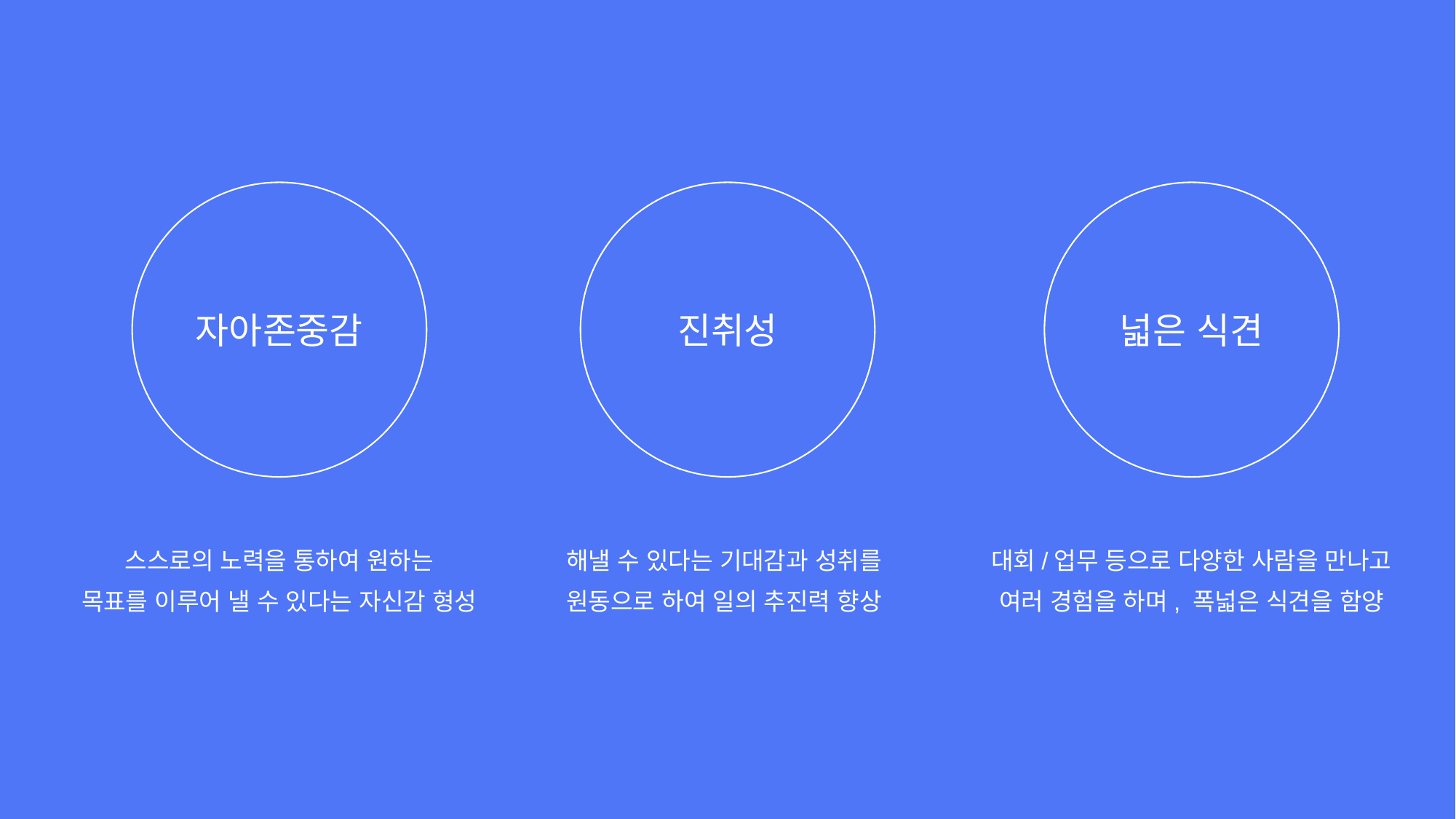

자아존중감

진취성

넓은 식견
스스로의 노력을 통하여 원하는
목표를 이루어 낼 수 있다는 자신감 형성
해낼 수 있다는 기대감과 성취를
원동으로 하여 일의 추진력 향상
대회/업무 등으로 다양한 사람을 만나고
여러 경험을 하며, 폭넓은 식견을 함양